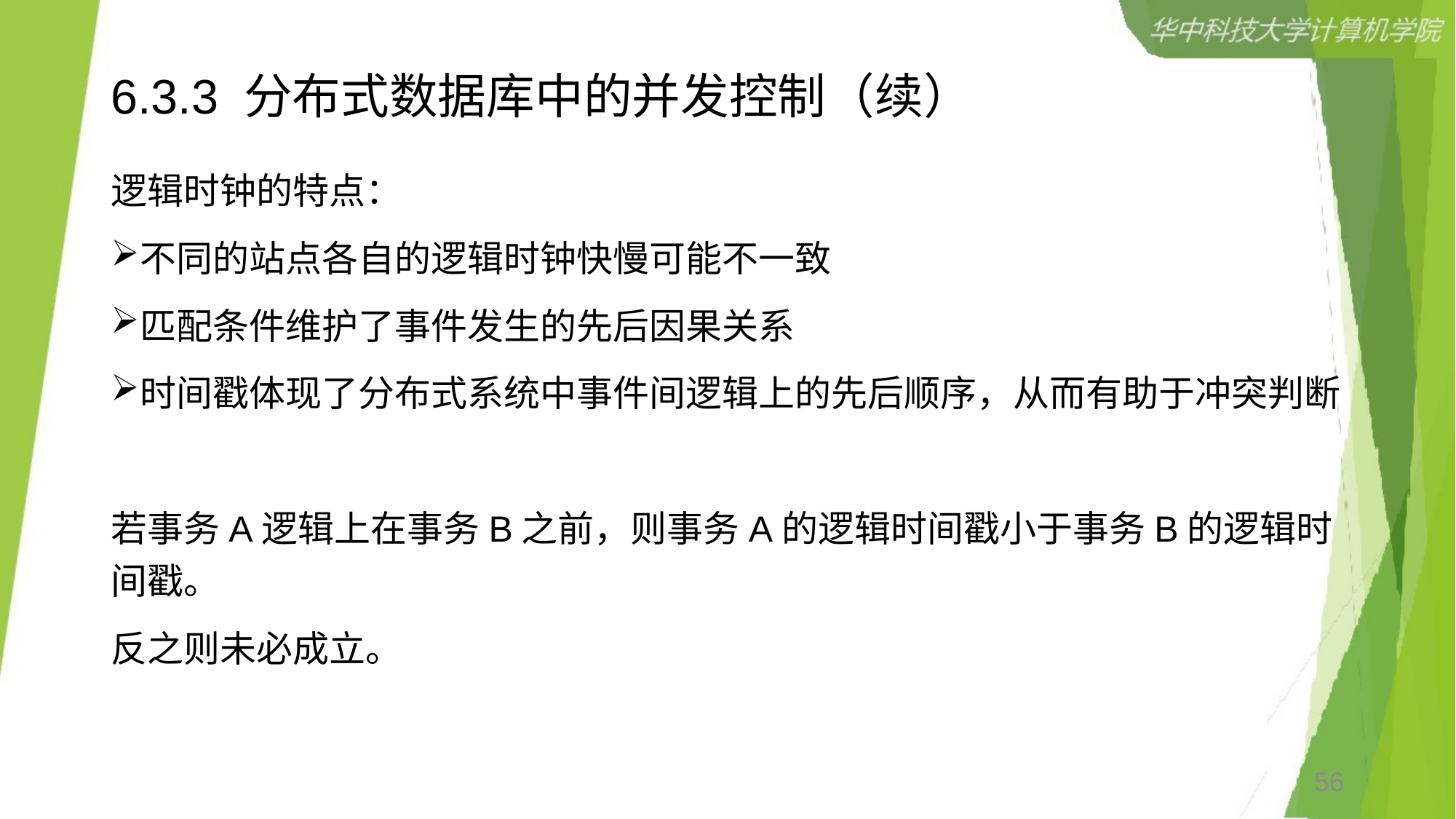

# 6.3.3 分布式数据库中的并发控制（续）
逻辑时钟的特点：
不同的站点各自的逻辑时钟快慢可能不一致
匹配条件维护了事件发生的先后因果关系
时间戳体现了分布式系统中事件间逻辑上的先后顺序，从而有助于冲突判断

若事务A逻辑上在事务B之前，则事务A的逻辑时间戳小于事务B的逻辑时间戳。
反之则未必成立。
56